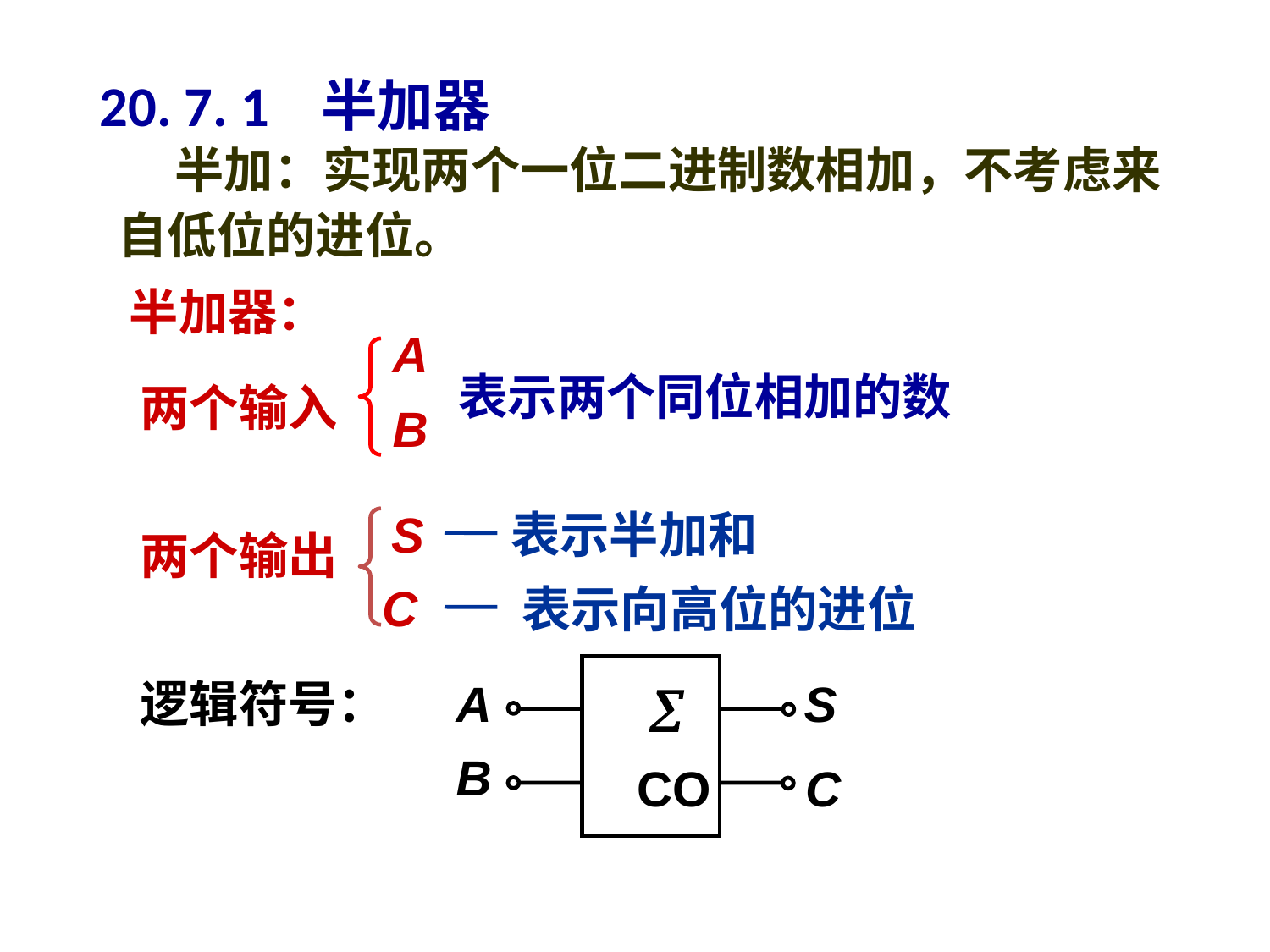

# 20. 7. 1   半加器
    半加：实现两个一位二进制数相加，不考虑来自低位的进位。
半加器：
A

表示两个同位相加的数
两个输入
B
S
表示半加和

两个输出

C
表示向高位的进位

A
∑
S

B
CO
C

逻辑符号：